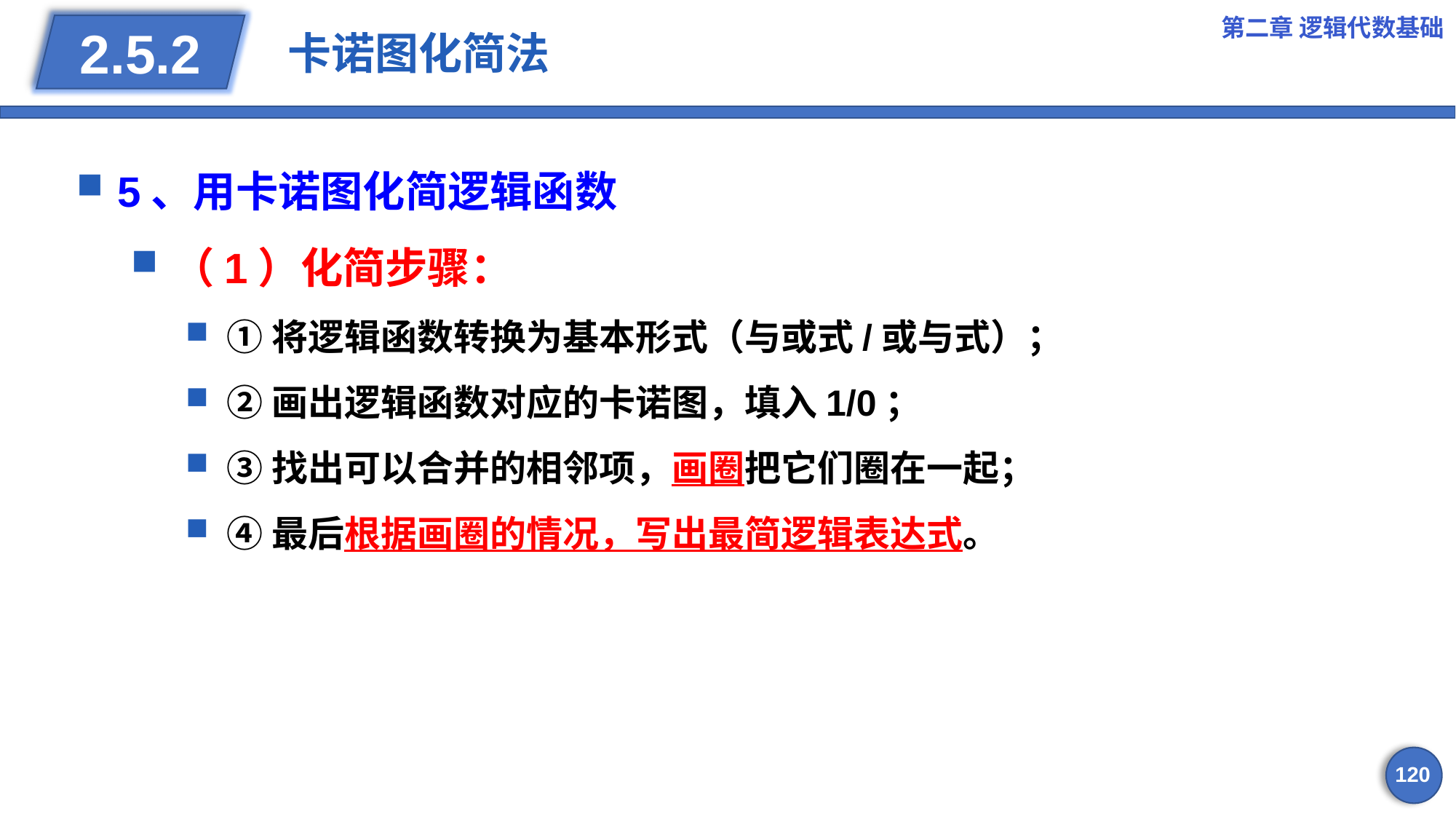

第二章 逻辑代数基础
# 卡诺图化简法
2.5.2
5、用卡诺图化简逻辑函数
（1）化简步骤：
①将逻辑函数转换为基本形式（与或式/或与式）；
②画出逻辑函数对应的卡诺图，填入1/0；
③找出可以合并的相邻项，画圈把它们圈在一起；
④最后根据画圈的情况，写出最简逻辑表达式。
120